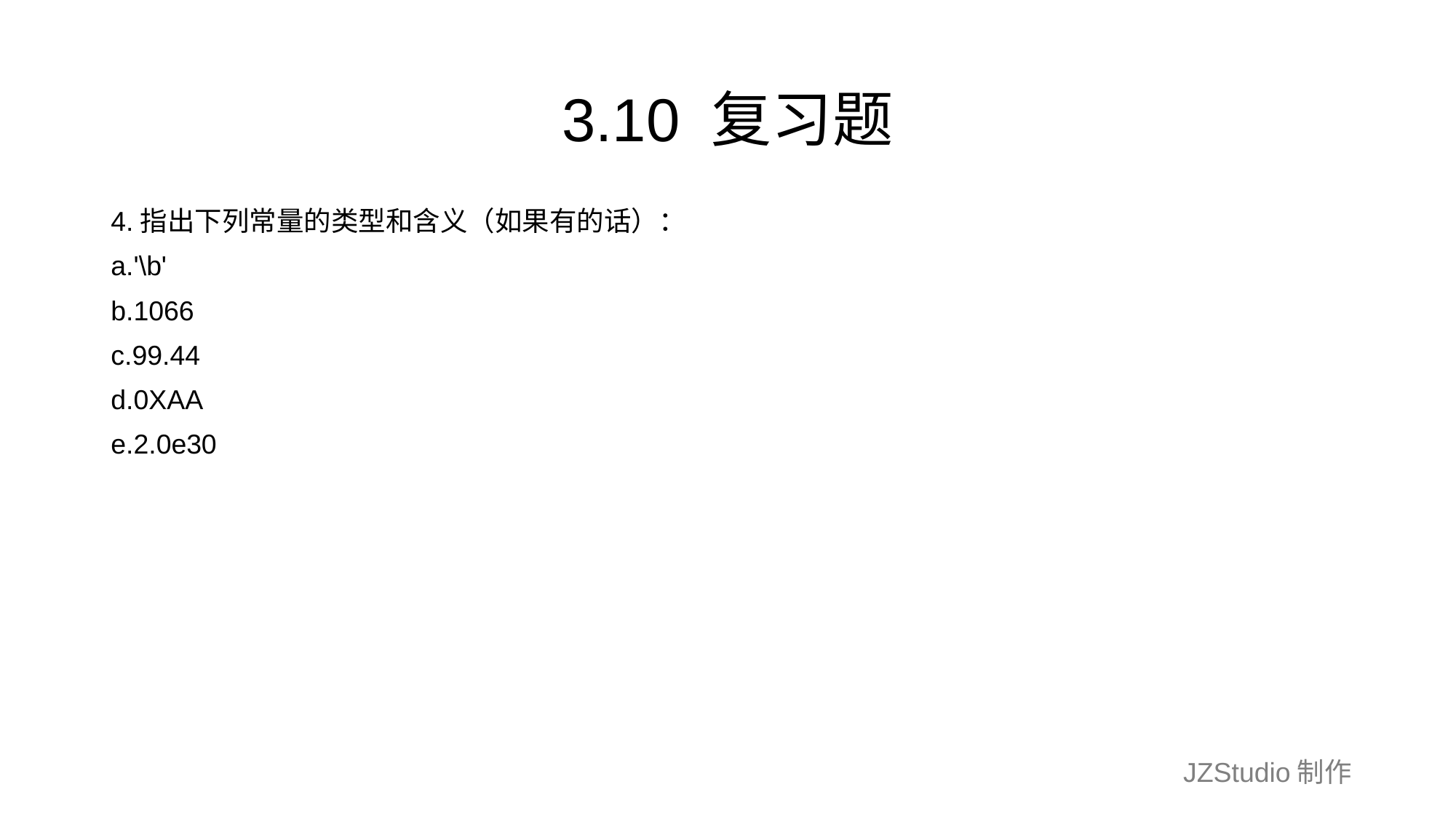

# 3.10 复习题
4.指出下列常量的类型和含义（如果有的话）：
a.'\b'
b.1066
c.99.44
d.0XAA
e.2.0e30